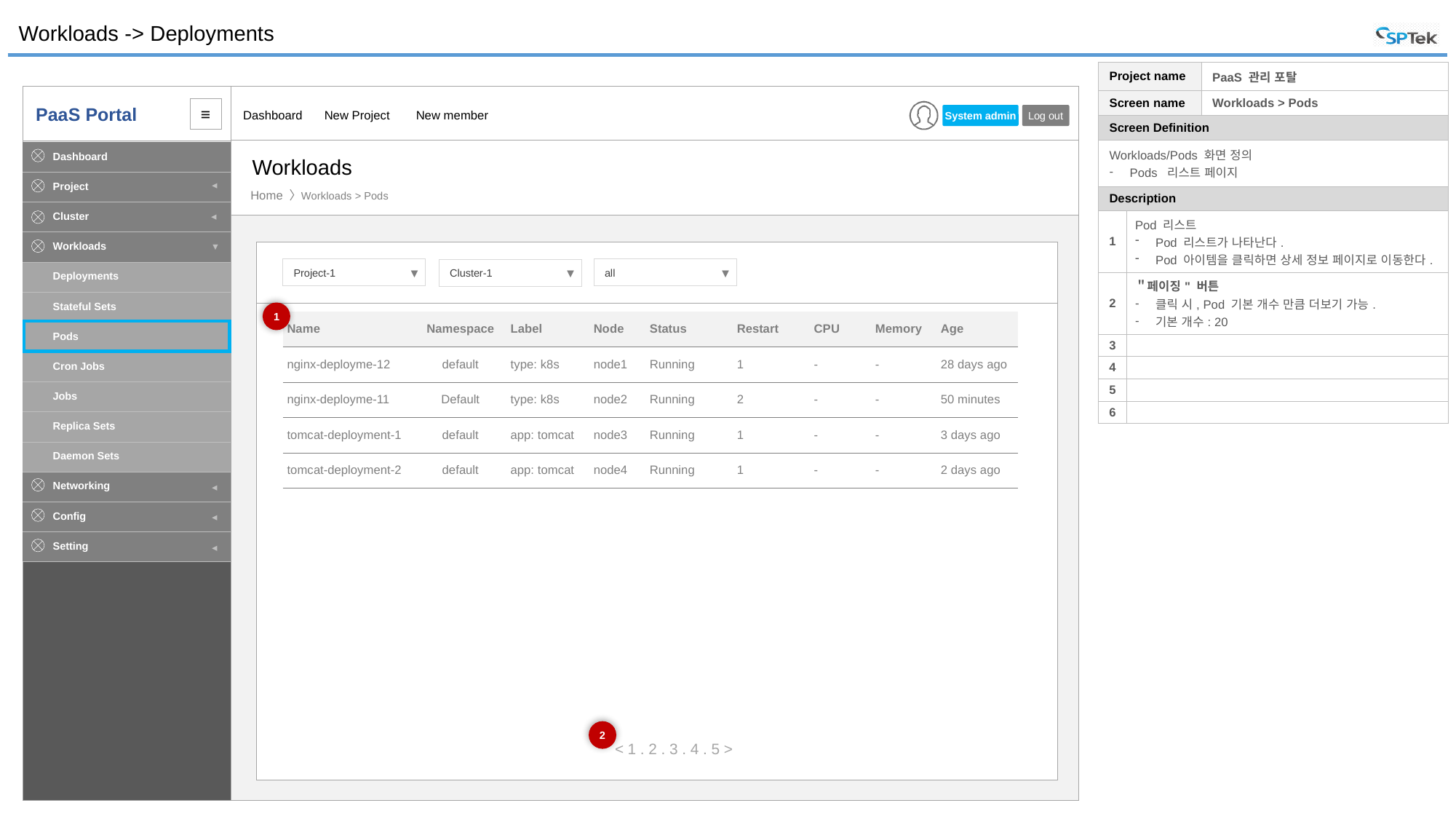

# Workloads -> Deployments
| Project name |  | PaaS 관리 포탈 |
| --- | --- | --- |
| Screen name |  | Workloads > Pods |
| Screen Definition |  |  |
| Workloads/Pods 화면 정의 Pods 리스트 페이지 |  |  |
| Description |  |  |
| 1 | Pod 리스트 Pod 리스트가 나타난다. Pod 아이템을 클릭하면 상세 정보 페이지로 이동한다. |  |
| 2 | ＂페이징" 버튼 클릭 시, Pod 기본 개수 만큼 더보기 가능. 기본 개수: 20 |  |
| 3 |  |  |
| 4 |  |  |
| 5 |  |  |
| 6 |  |  |
Workloads
Workloads > Pods

Project-1
▼
all
▼
Cluster-1
▼
1

| Name | Namespace | Label | Node | Status | Restart | CPU | Memory | Age |
| --- | --- | --- | --- | --- | --- | --- | --- | --- |
| nginx-deployme-12 | default | type: k8s | node1 | Running | 1 | - | - | 28 days ago |
| nginx-deployme-11 | Default | type: k8s | node2 | Running | 2 | - | - | 50 minutes |
| tomcat-deployment-1 | default | app: tomcat | node3 | Running | 1 | - | - | 3 days ago |
| tomcat-deployment-2 | default | app: tomcat | node4 | Running | 1 | - | - | 2 days ago |

2
< 1 . 2 . 3 . 4 . 5 >